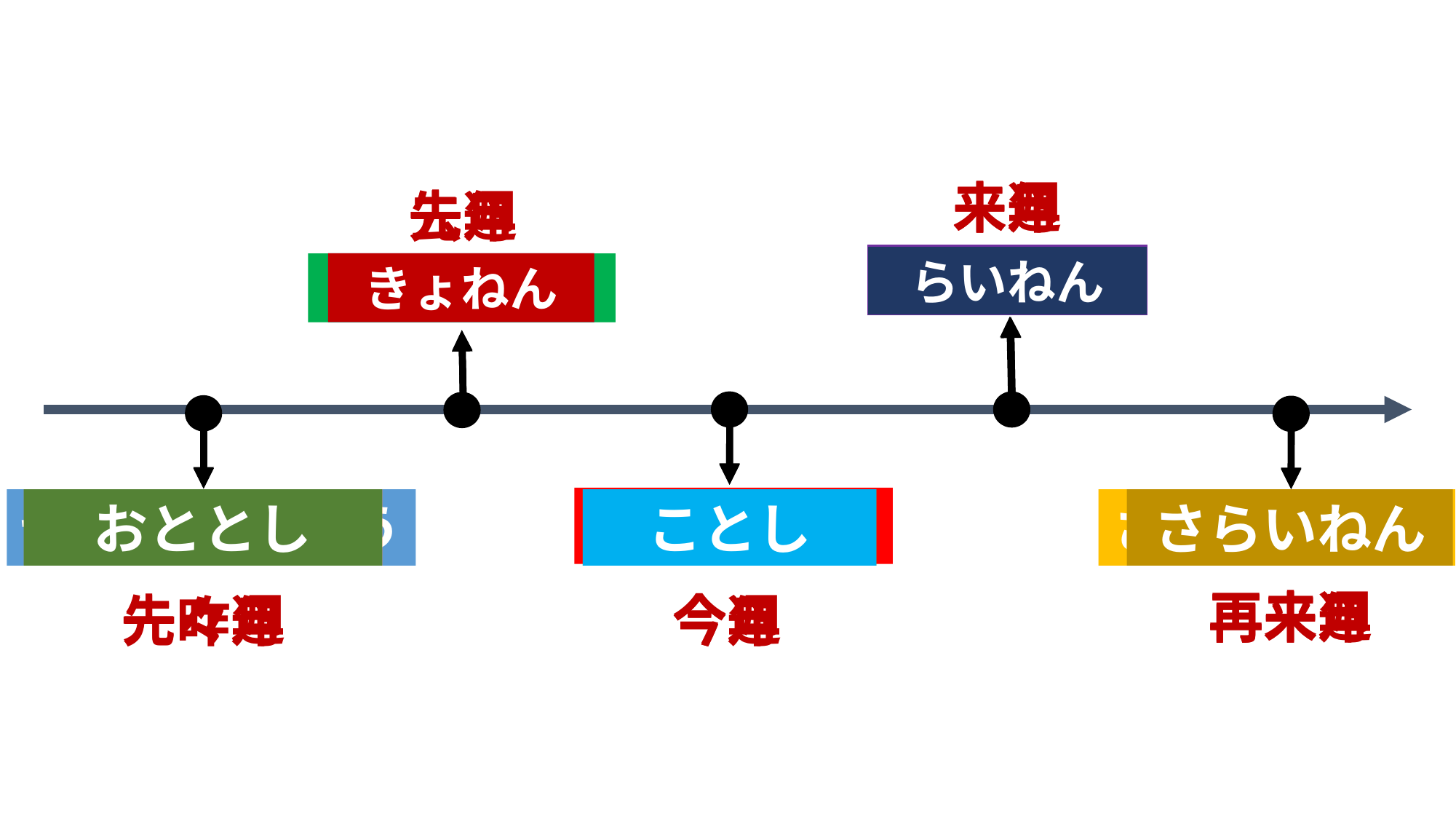

来週
来年
来月
先週
去年
先月
らいしゅう
らいねん
らいげつ
きょねん
せんげつ
せんしゅう

こんしゅう
せんせんしゅう
おととし
せんせんげつ
ことし
こんげつ
さらいしゅう
さらいねん
さらいげつ
再来週
再来年
再来月
先々週
今週
一昨年
先々月
今年
今月